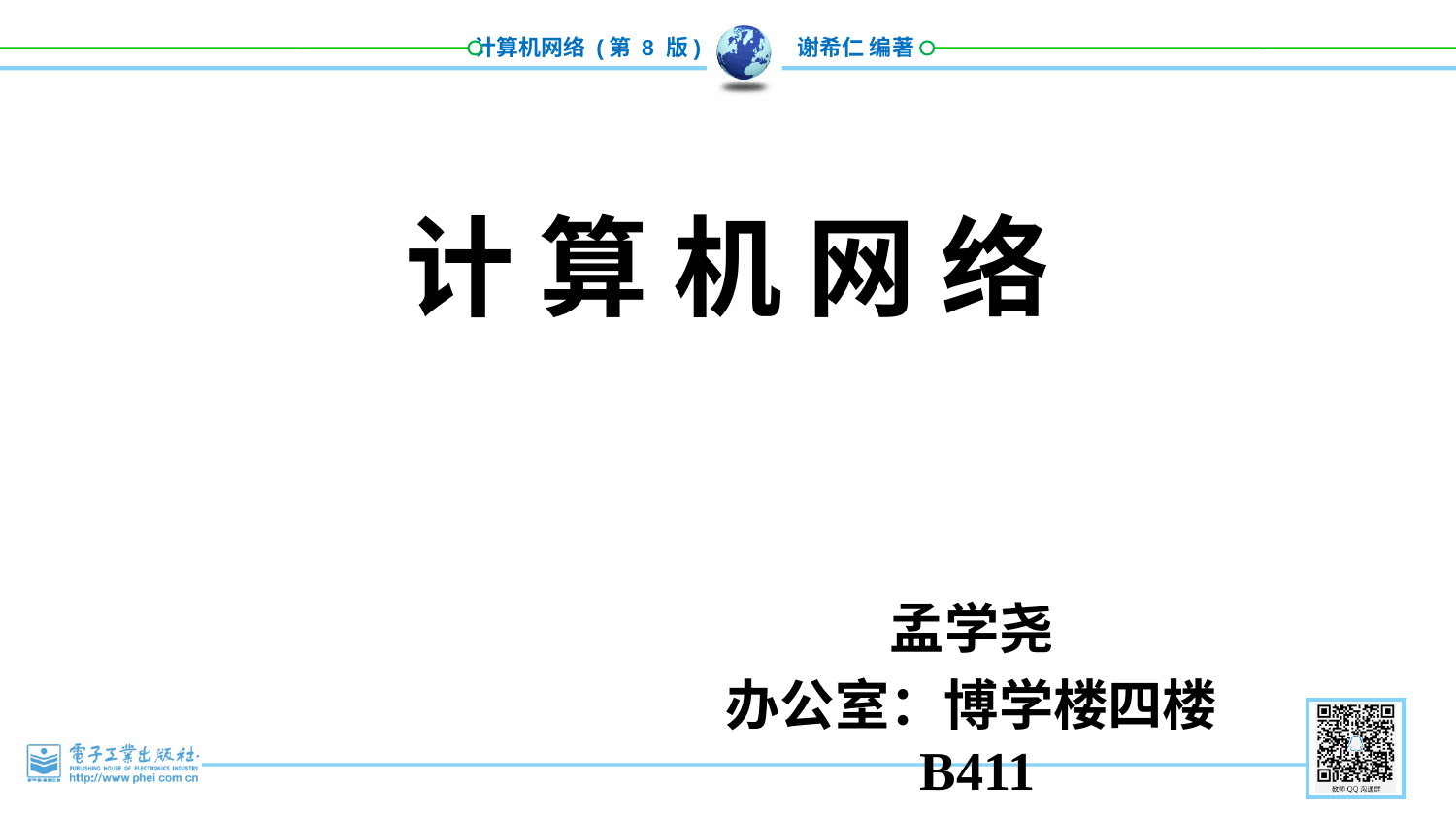

# 计 算 机 网 络

孟学尧
办公室：博学楼四楼B411